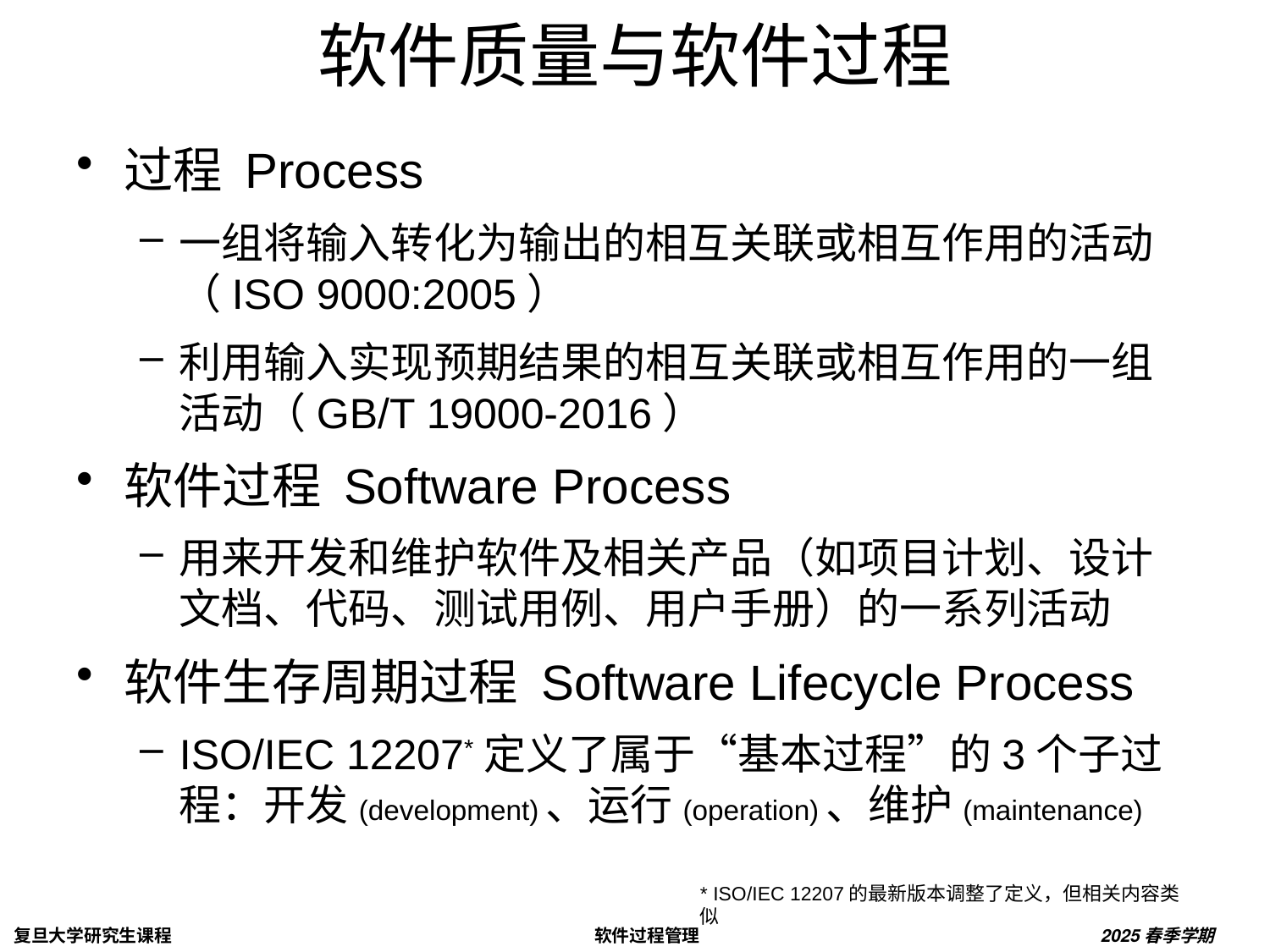

# 软件质量与软件过程
过程 Process
一组将输入转化为输出的相互关联或相互作用的活动 （ISO 9000:2005）
利用输入实现预期结果的相互关联或相互作用的一组活动（GB/T 19000-2016）
软件过程 Software Process
用来开发和维护软件及相关产品（如项目计划、设计文档、代码、测试用例、用户手册）的一系列活动
软件生存周期过程 Software Lifecycle Process
ISO/IEC 12207*定义了属于“基本过程”的3个子过程：开发(development)、运行(operation)、维护(maintenance)

* ISO/IEC 12207的最新版本调整了定义，但相关内容类似